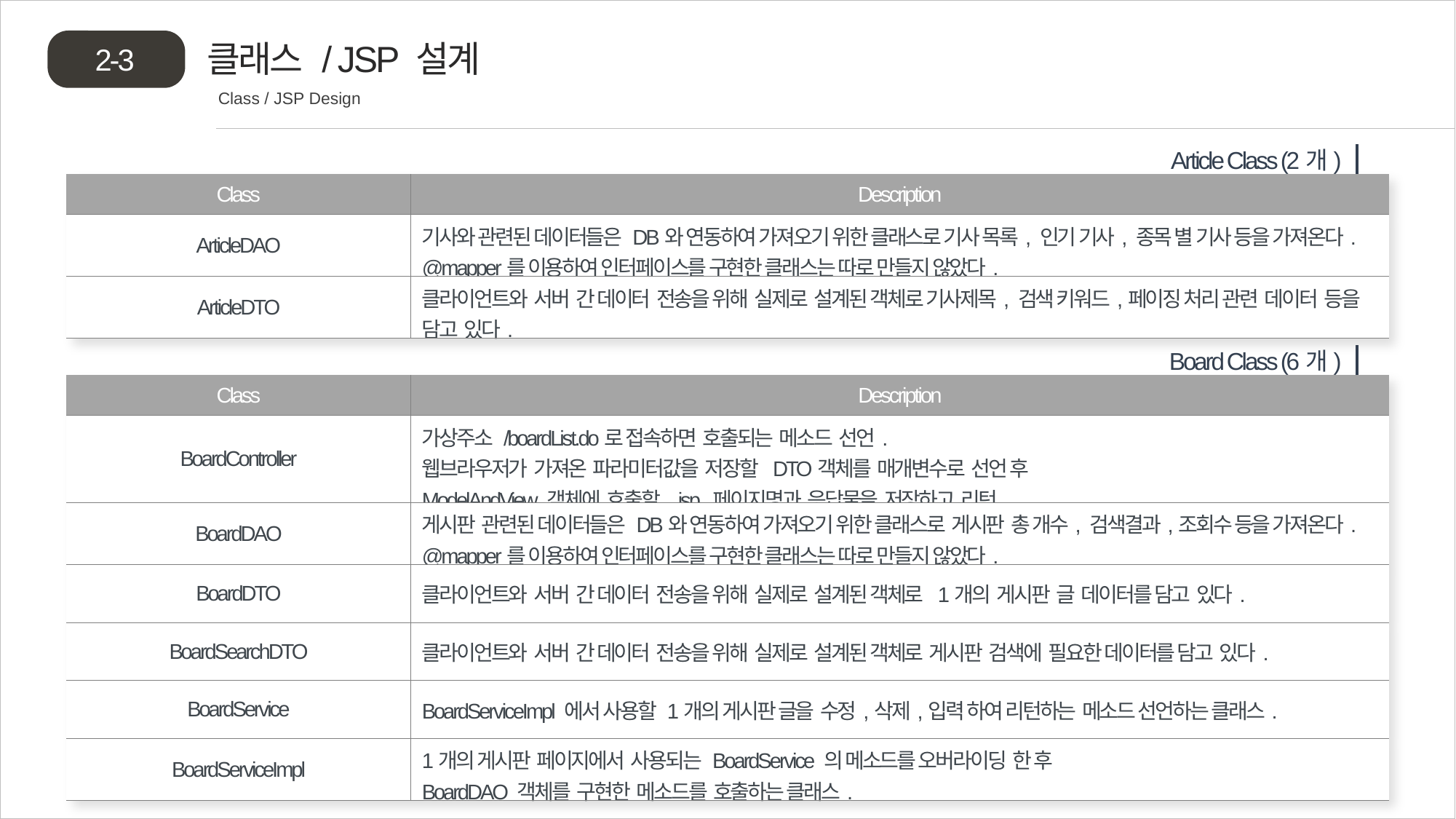

클래스 / JSP 설계
2-3
Class / JSP Design
Article Class (2개)
| Class | Description |
| --- | --- |
| ArticleDAO | 기사와 관련된 데이터들은 DB와 연동하여 가져오기 위한 클래스로 기사 목록, 인기 기사, 종목 별 기사 등을 가져온다. @mapper를 이용하여 인터페이스를 구현한 클래스는 따로 만들지 않았다. |
| ArticleDTO | 클라이언트와 서버 간 데이터 전송을 위해 실제로 설계된 객체로 기사제목, 검색 키워드,페이징 처리 관련 데이터 등을 담고 있다. |
Board Class (6개)
| Class | Description |
| --- | --- |
| BoardController | 가상주소 /boardList.do로 접속하면 호출되는 메소드 선언. 웹브라우저가 가져온 파라미터값을 저장할 DTO객체를 매개변수로 선언 후 ModelAndView 객체에 호출할 jsp 페이지명과 응답물을 저장하고 리턴. |
| BoardDAO | 게시판 관련된 데이터들은 DB와 연동하여 가져오기 위한 클래스로 게시판 총 개수, 검색결과,조회수 등을 가져온다. @mapper를 이용하여 인터페이스를 구현한 클래스는 따로 만들지 않았다. |
| BoardDTO | 클라이언트와 서버 간 데이터 전송을 위해 실제로 설계된 객체로 1개의 게시판 글 데이터를 담고 있다. |
| BoardSearchDTO | 클라이언트와 서버 간 데이터 전송을 위해 실제로 설계된 객체로 게시판 검색에 필요한 데이터를 담고 있다. |
| BoardService | BoardServiceImpl 에서 사용할 1개의 게시판 글을 수정,삭제,입력 하여 리턴하는 메소드 선언하는 클래스. |
| BoardServiceImpl | 1개의 게시판 페이지에서 사용되는 BoardService 의 메소드를 오버라이딩 한 후 BoardDAO 객체를 구현한 메소드를 호출하는 클래스. |